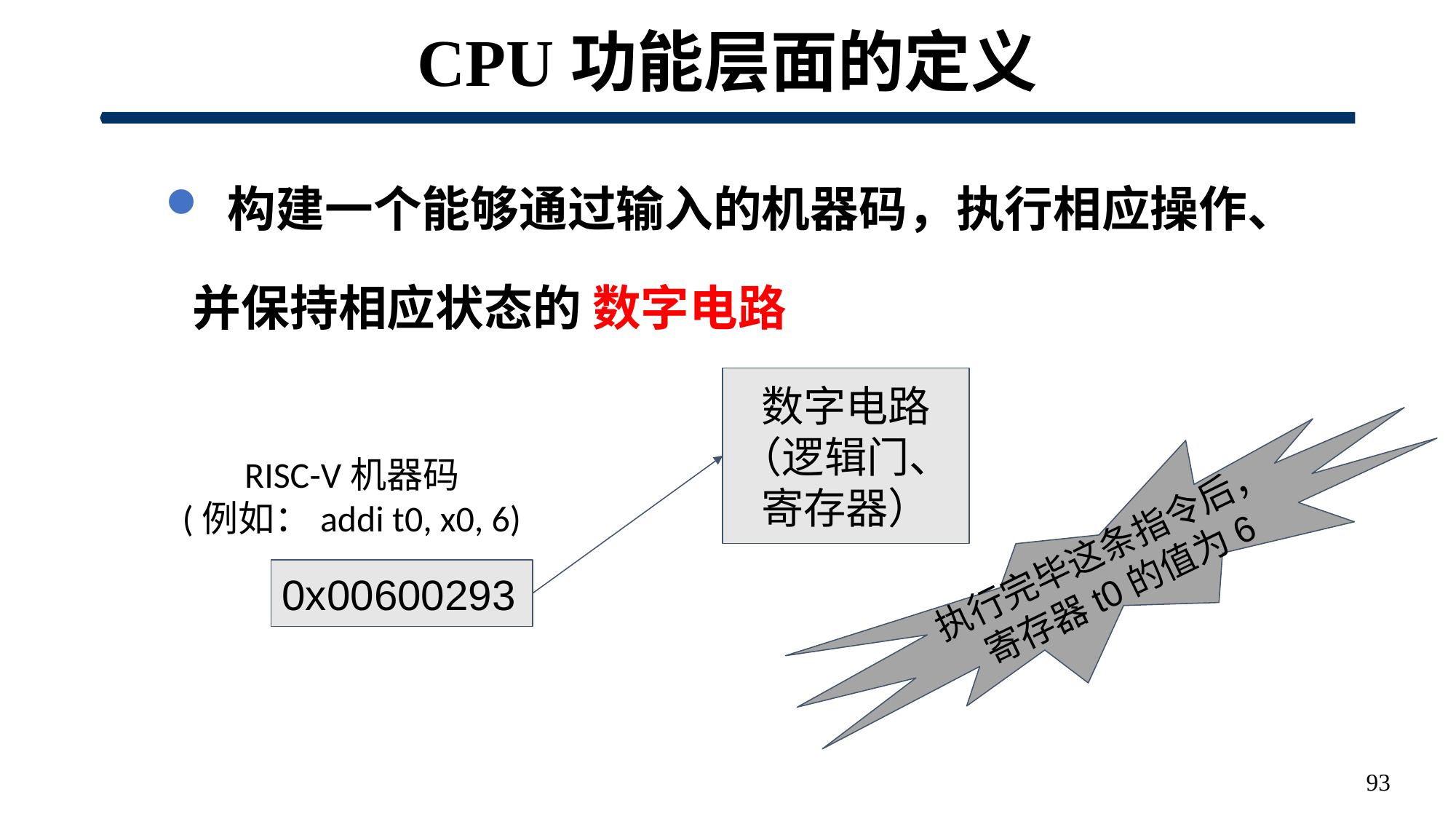

# CPU功能层面的定义
 构建一个能够通过输入的机器码，执行相应操作、并保持相应状态的 数字电路
数字电路
（逻辑门、寄存器）
RISC-V机器码
(例如：addi t0, x0, 6)

执行完毕这条指令后，
寄存器t0的值为6
0x00600293
93